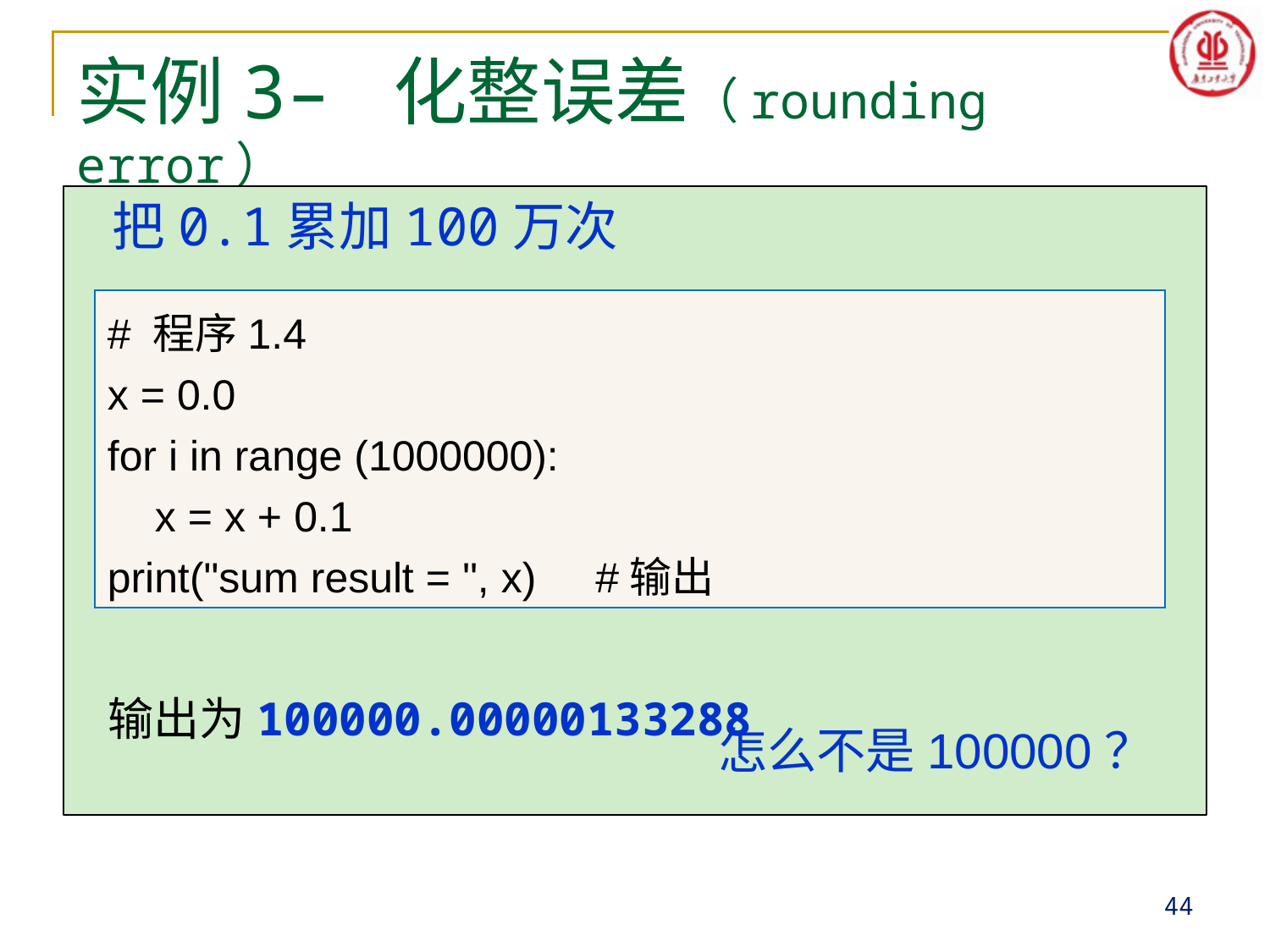

# 实例3– 化整误差（rounding error）
  把0.1累加100万次

  输出为100000.00000133288
# 程序1.4
x = 0.0
for i in range (1000000):
    x = x + 0.1
print("sum result = ", x)     #输出
怎么不是100000？
44